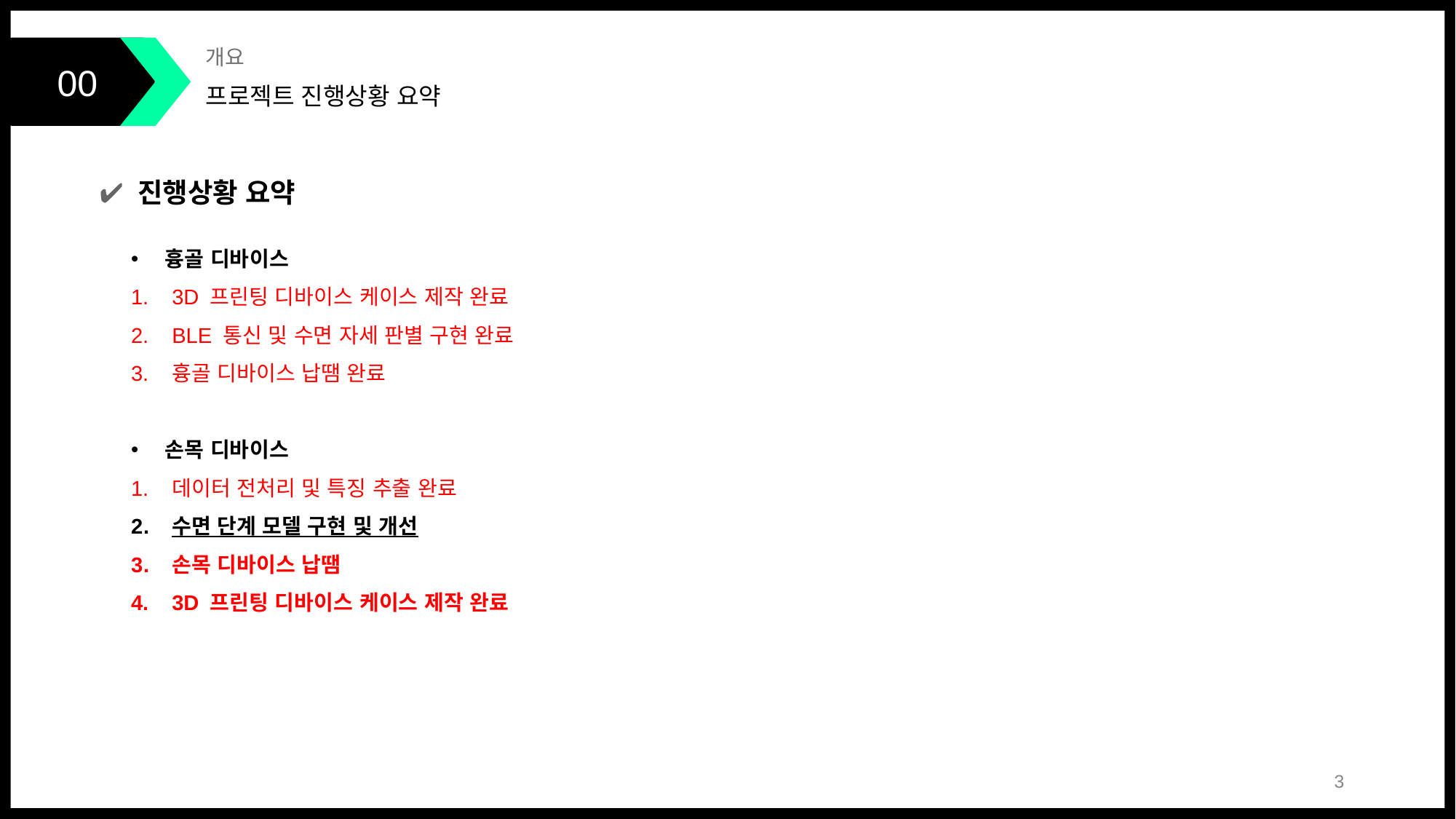

00
개요
프로젝트 진행상황 요약
✔ 진행상황 요약
흉골 디바이스
3D 프린팅 디바이스 케이스 제작 완료
BLE 통신 및 수면 자세 판별 구현 완료
흉골 디바이스 납땜 완료

손목 디바이스
데이터 전처리 및 특징 추출 완료
수면 단계 모델 구현 및 개선
손목 디바이스 납땜
3D 프린팅 디바이스 케이스 제작 완료

3